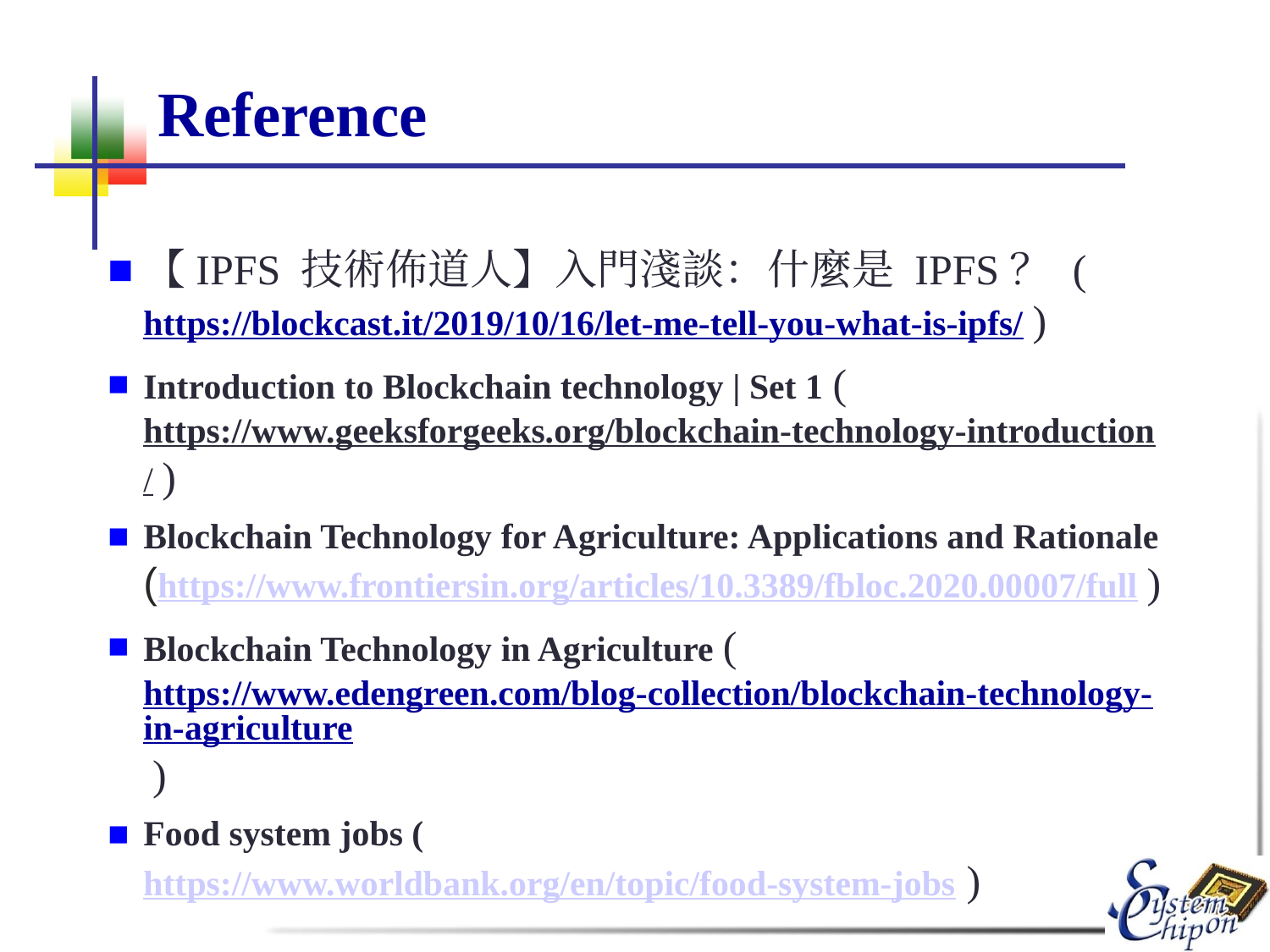

# Reference
【IPFS 技術佈道人】入門淺談：什麼是 IPFS？ (https://blockcast.it/2019/10/16/let-me-tell-you-what-is-ipfs/ )
Introduction to Blockchain technology | Set 1 (https://www.geeksforgeeks.org/blockchain-technology-introduction/ )
Blockchain Technology for Agriculture: Applications and Rationale (https://www.frontiersin.org/articles/10.3389/fbloc.2020.00007/full )
Blockchain Technology in Agriculture (https://www.edengreen.com/blog-collection/blockchain-technology-in-agriculture )
Food system jobs (https://www.worldbank.org/en/topic/food-system-jobs )